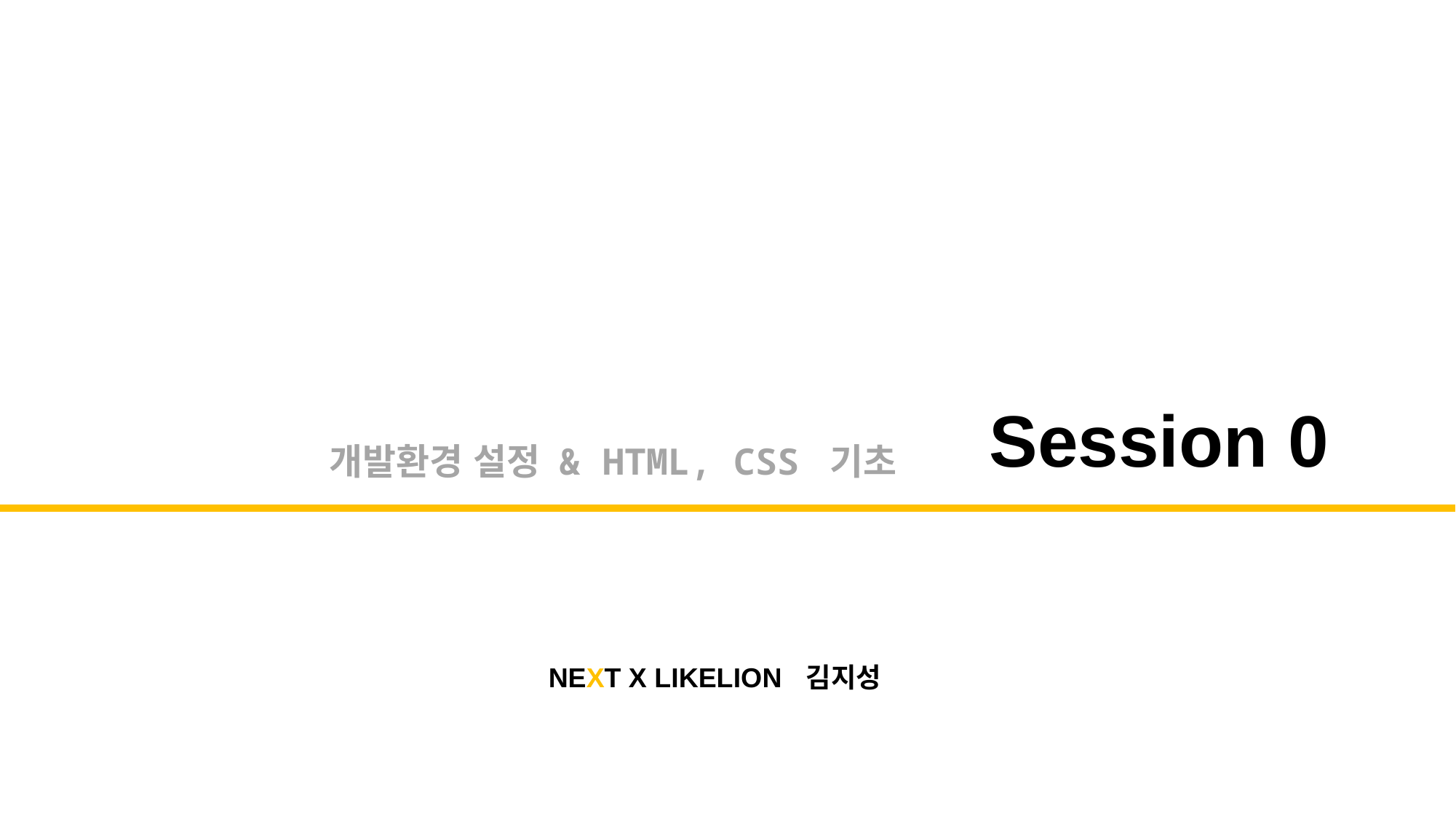

Session 0
개발환경 설정 & HTML, CSS 기초

NEXT X LIKELION
김지성